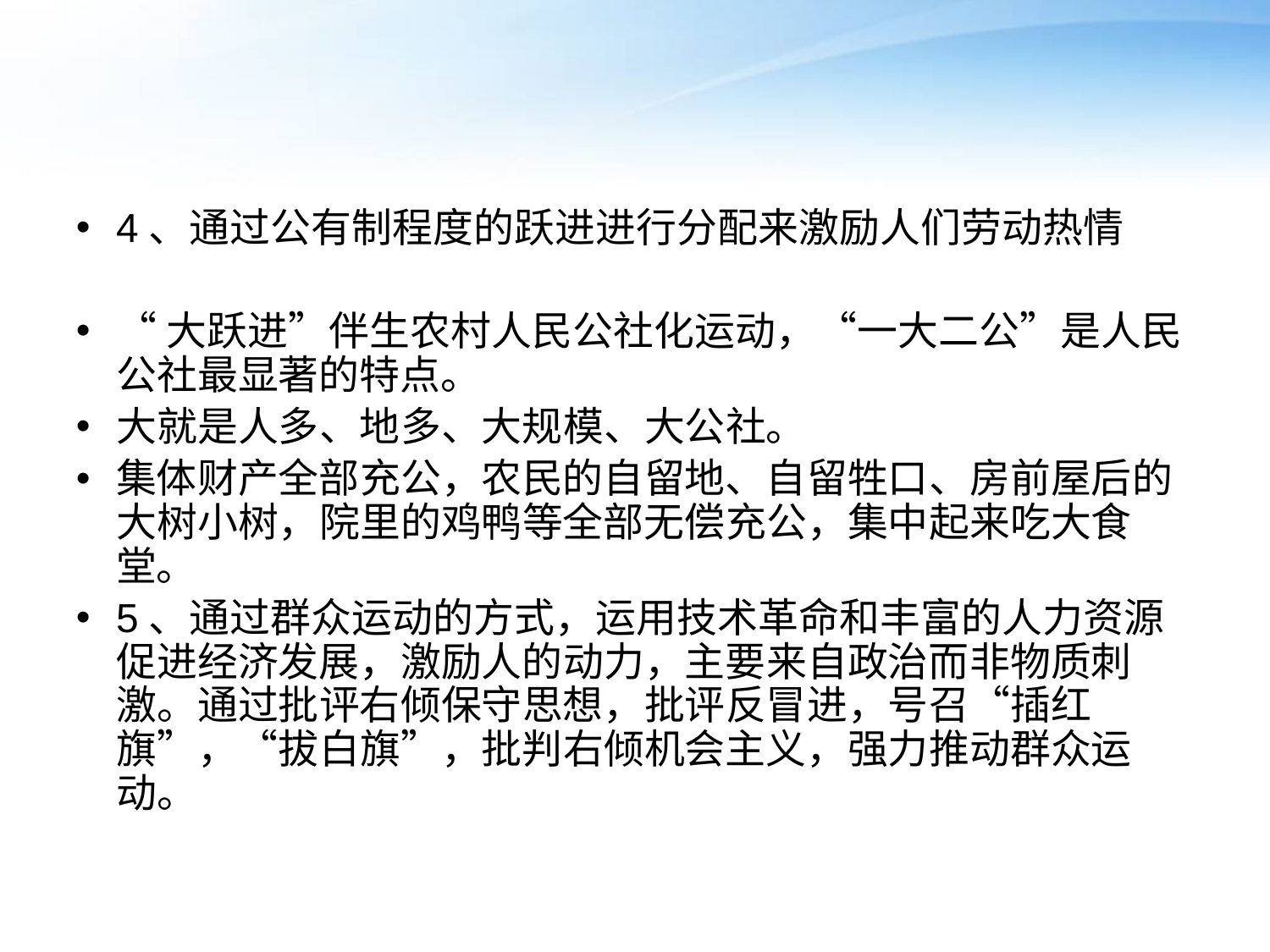

#
4、通过公有制程度的跃进进行分配来激励人们劳动热情

“大跃进”伴生农村人民公社化运动，“一大二公”是人民公社最显著的特点。
大就是人多、地多、大规模、大公社。
集体财产全部充公，农民的自留地、自留牲口、房前屋后的大树小树，院里的鸡鸭等全部无偿充公，集中起来吃大食堂。
5、通过群众运动的方式，运用技术革命和丰富的人力资源促进经济发展，激励人的动力，主要来自政治而非物质刺激。通过批评右倾保守思想，批评反冒进，号召“插红旗”，“拔白旗”，批判右倾机会主义，强力推动群众运动。